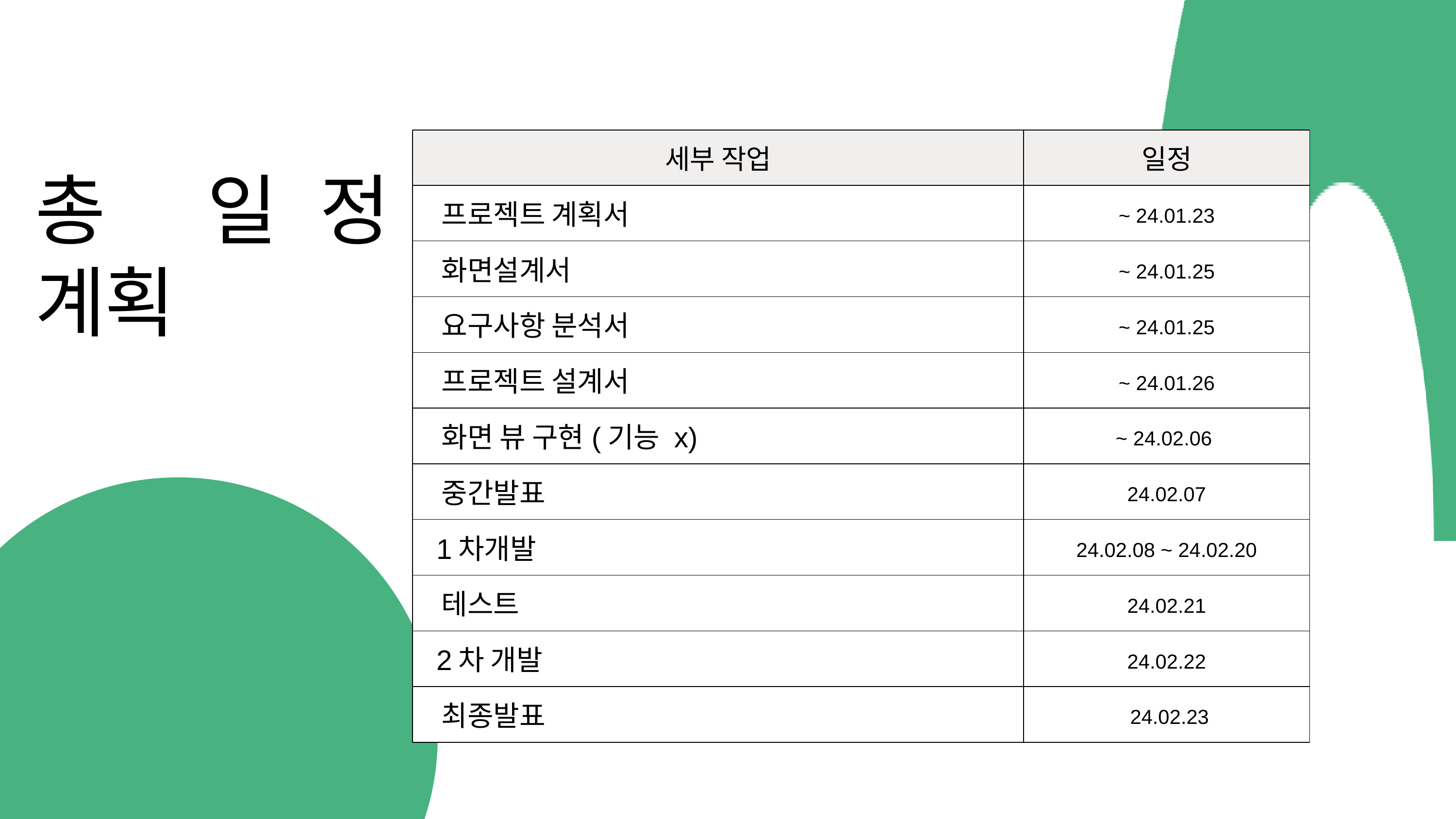

| 세부 작업 | 일정 |
| --- | --- |
| 프로젝트 계획서 | ~ 24.01.23 |
| 화면설계서 | ~ 24.01.25 |
| 요구사항 분석서 | ~ 24.01.25 |
| 프로젝트 설계서 | ~ 24.01.26 |
| 화면 뷰 구현(기능 x) | ~ 24.02.06 |
| 중간발표 | 24.02.07 |
| 1차개발 | 24.02.08 ~ 24.02.20 |
| 테스트 | 24.02.21 |
| 2차 개발 | 24.02.22 |
| 최종발표 | 24.02.23 |
총 일정 계획